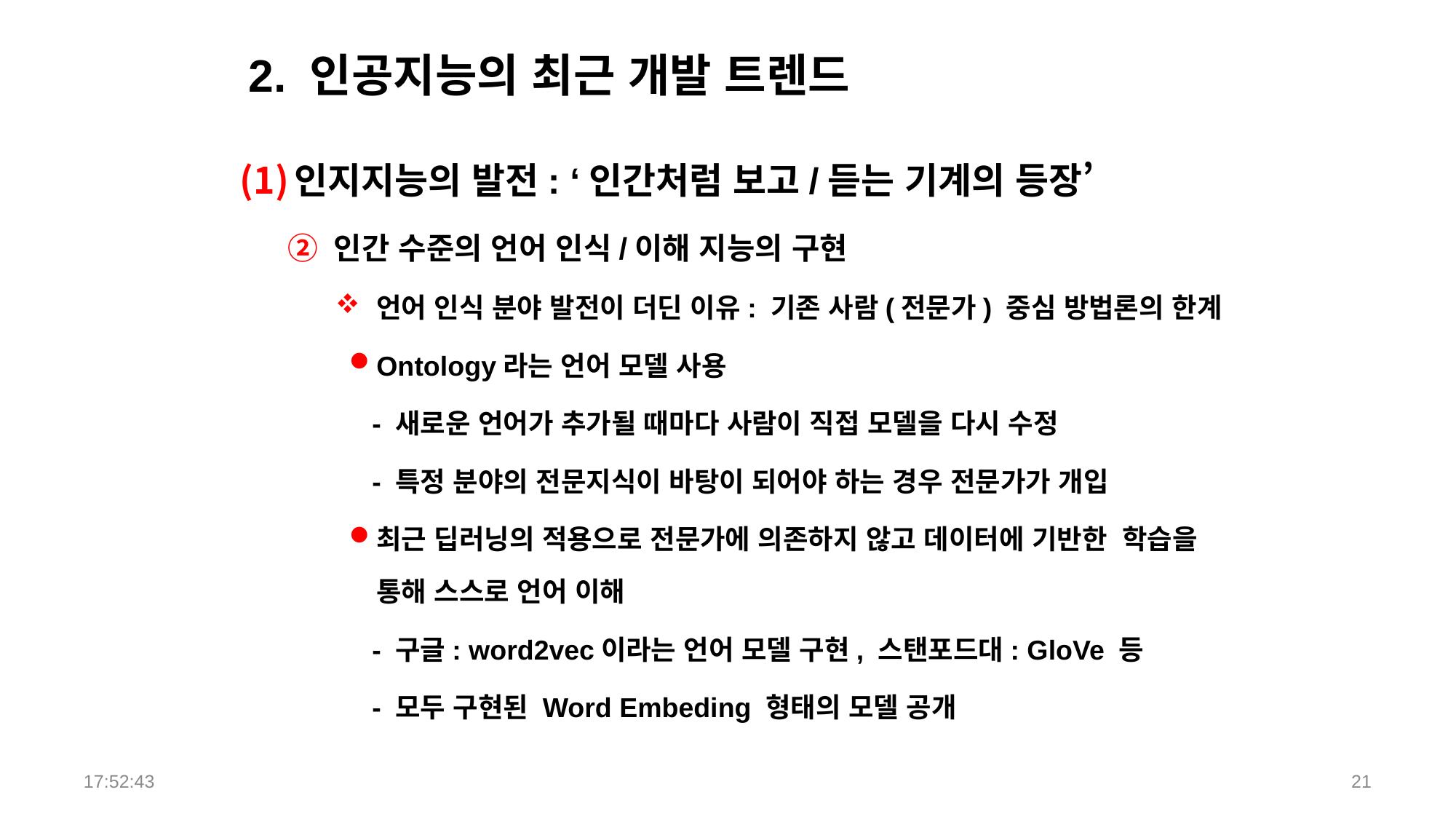

# 2. 인공지능의 최근 개발 트렌드
인지지능의 발전: ‘인간처럼 보고/듣는 기계의 등장’
② 인간 수준의 언어 인식/이해 지능의 구현
언어 인식 분야 발전이 더딘 이유: 기존 사람(전문가) 중심 방법론의 한계
Ontology라는 언어 모델 사용
   - 새로운 언어가 추가될 때마다 사람이 직접 모델을 다시 수정
   - 특정 분야의 전문지식이 바탕이 되어야 하는 경우 전문가가 개입
최근 딥러닝의 적용으로 전문가에 의존하지 않고 데이터에 기반한  학습을 통해 스스로 언어 이해
   - 구글: word2vec이라는 언어 모델 구현, 스탠포드대: GloVe 등
   - 모두 구현된 Word Embeding 형태의 모델 공개

17:52:43
21